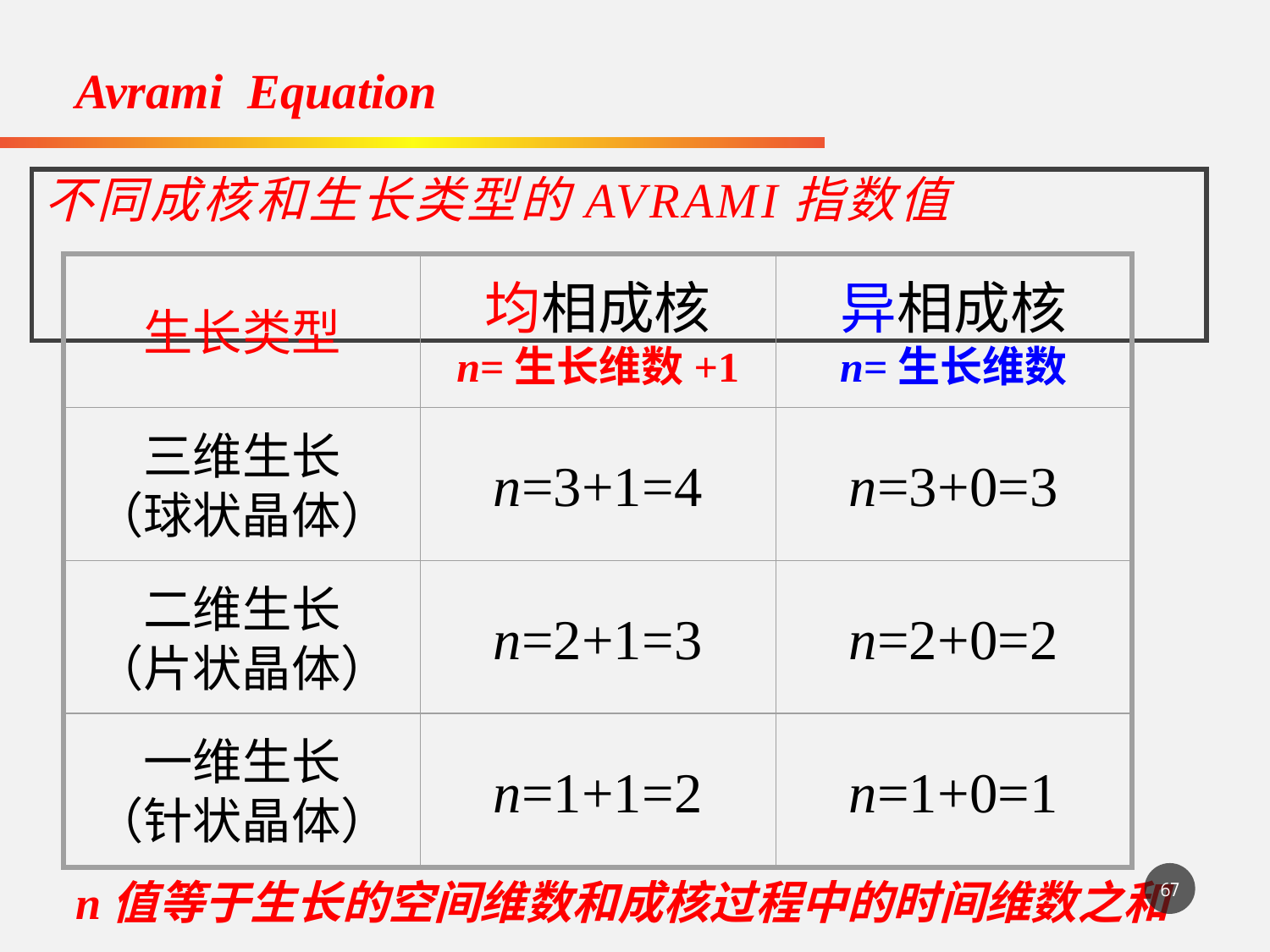

Avrami  Equation
# 不同成核和生长类型的Avrami指数值

生长类型

均相成核
n=生长维数+1

异相成核
n=生长维数

三维生长
（球状晶体）

n=3+1=4

n=3+0=3

二维生长
（片状晶体）

n=2+1=3

n=2+0=2

一维生长
（针状晶体）

n=1+1=2

n=1+0=1
67
n值等于生长的空间维数和成核过程中的时间维数之和